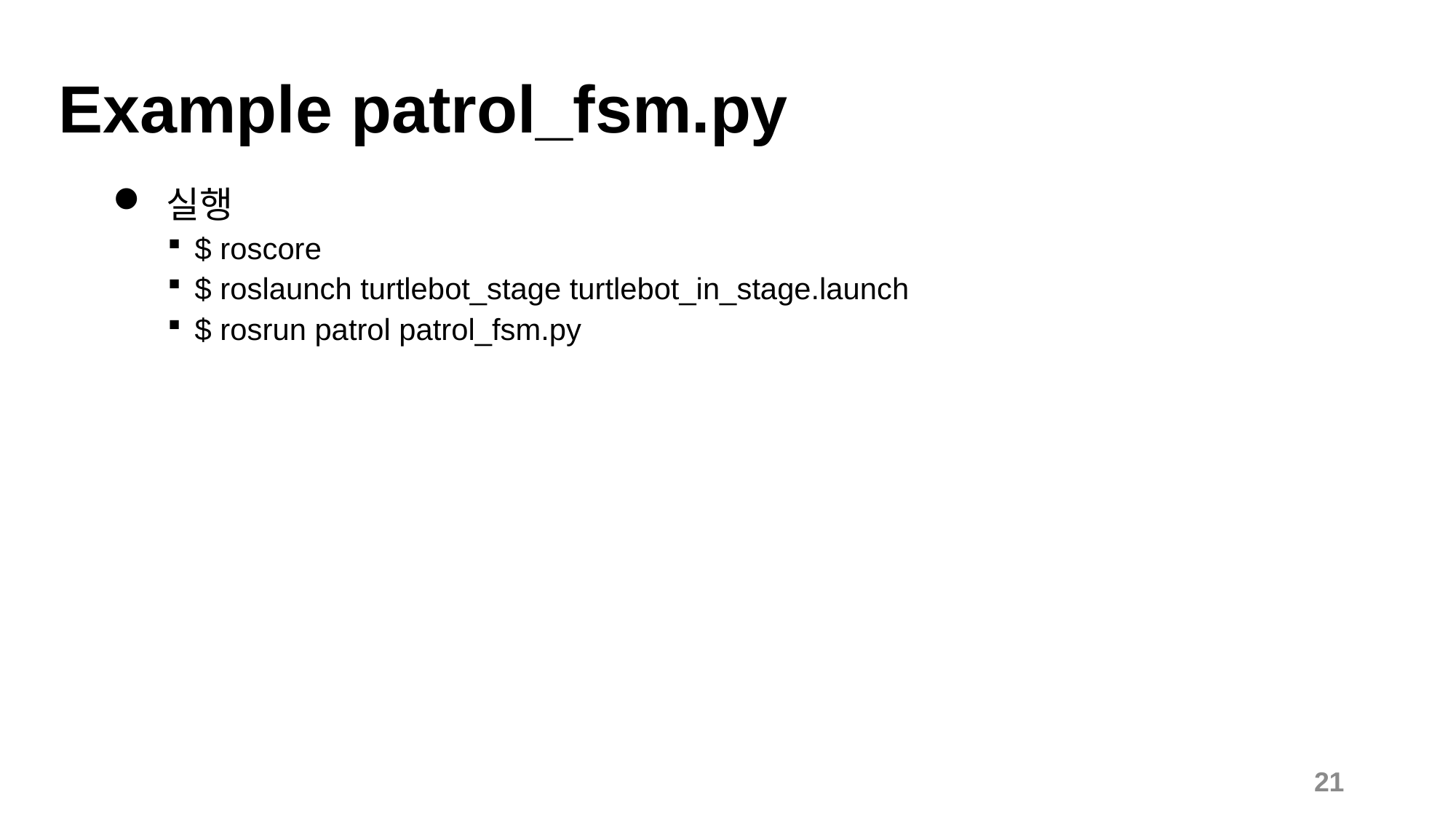

# Example patrol_fsm.py
 실행
$ roscore
$ roslaunch turtlebot_stage turtlebot_in_stage.launch
$ rosrun patrol patrol_fsm.py
21